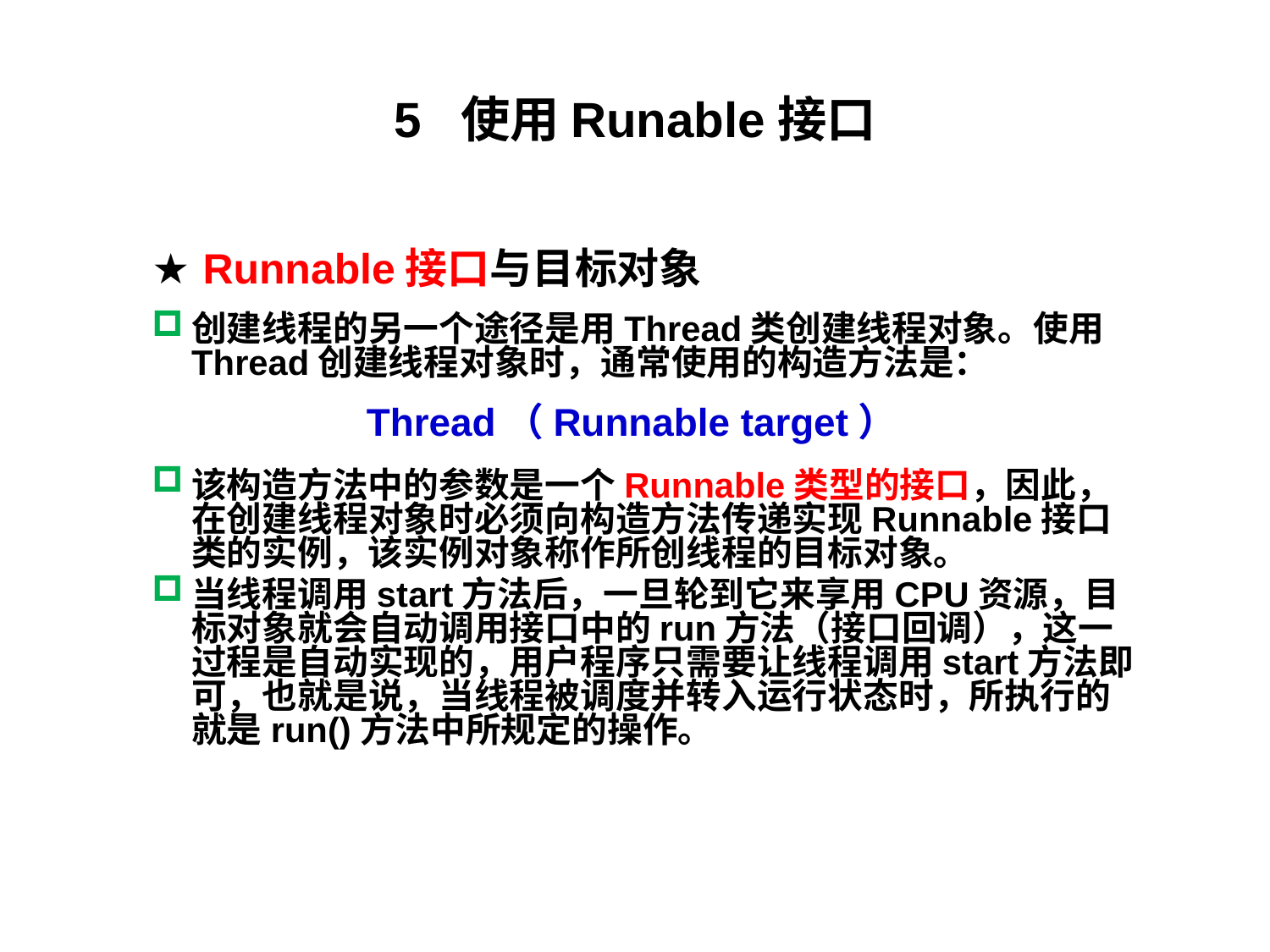

# 5  使用Runable接口
★ Runnable接口与目标对象

创建线程的另一个途径是用Thread类创建线程对象。使用Thread创建线程对象时，通常使用的构造方法是：

   Thread（Runnable target）

该构造方法中的参数是一个Runnable类型的接口，因此，在创建线程对象时必须向构造方法传递实现Runnable接口类的实例，该实例对象称作所创线程的目标对象。
当线程调用start方法后，一旦轮到它来享用CPU资源，目标对象就会自动调用接口中的run方法（接口回调），这一过程是自动实现的，用户程序只需要让线程调用start方法即可，也就是说，当线程被调度并转入运行状态时，所执行的就是run()方法中所规定的操作。